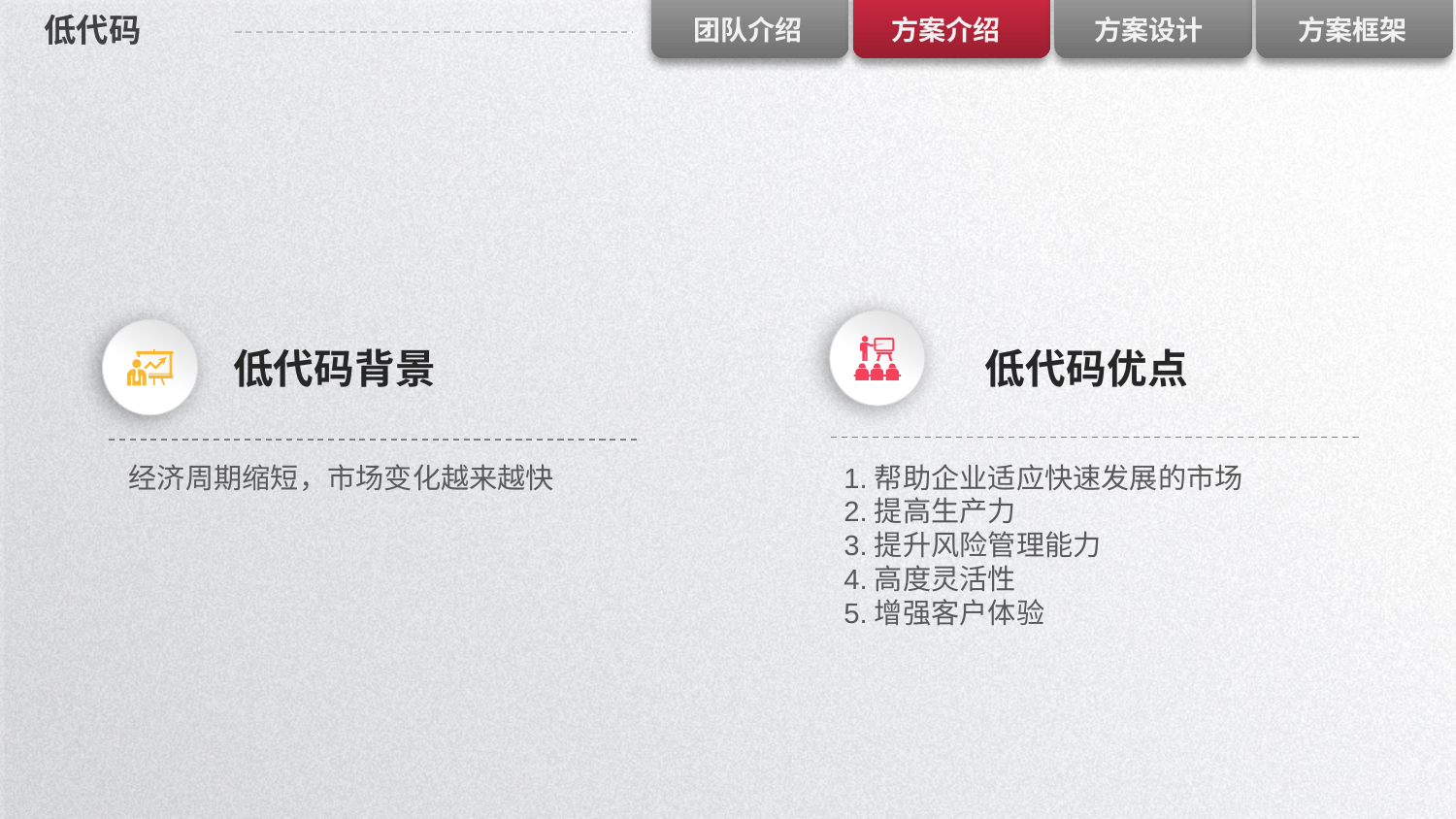

# 低代码

低代码优点
低代码背景
经济周期缩短，市场变化越来越快
1.帮助企业适应快速发展的市场
2.提高生产力
3.提升风险管理能力
4.高度灵活性
5.增强客户体验